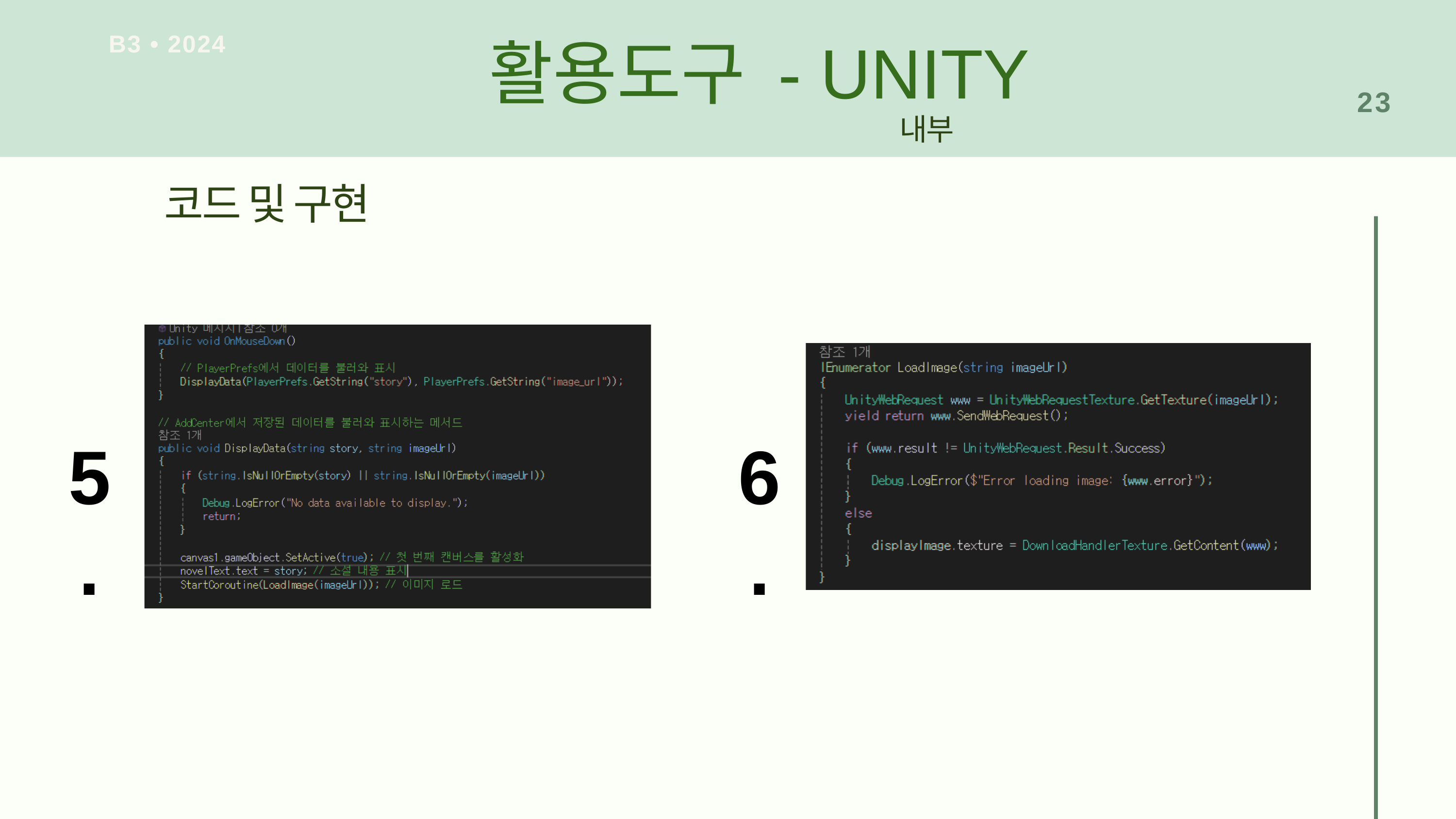

활용도구 - UNITY
B3 • 2024
23

내부
코드 및 구현

5.
6.